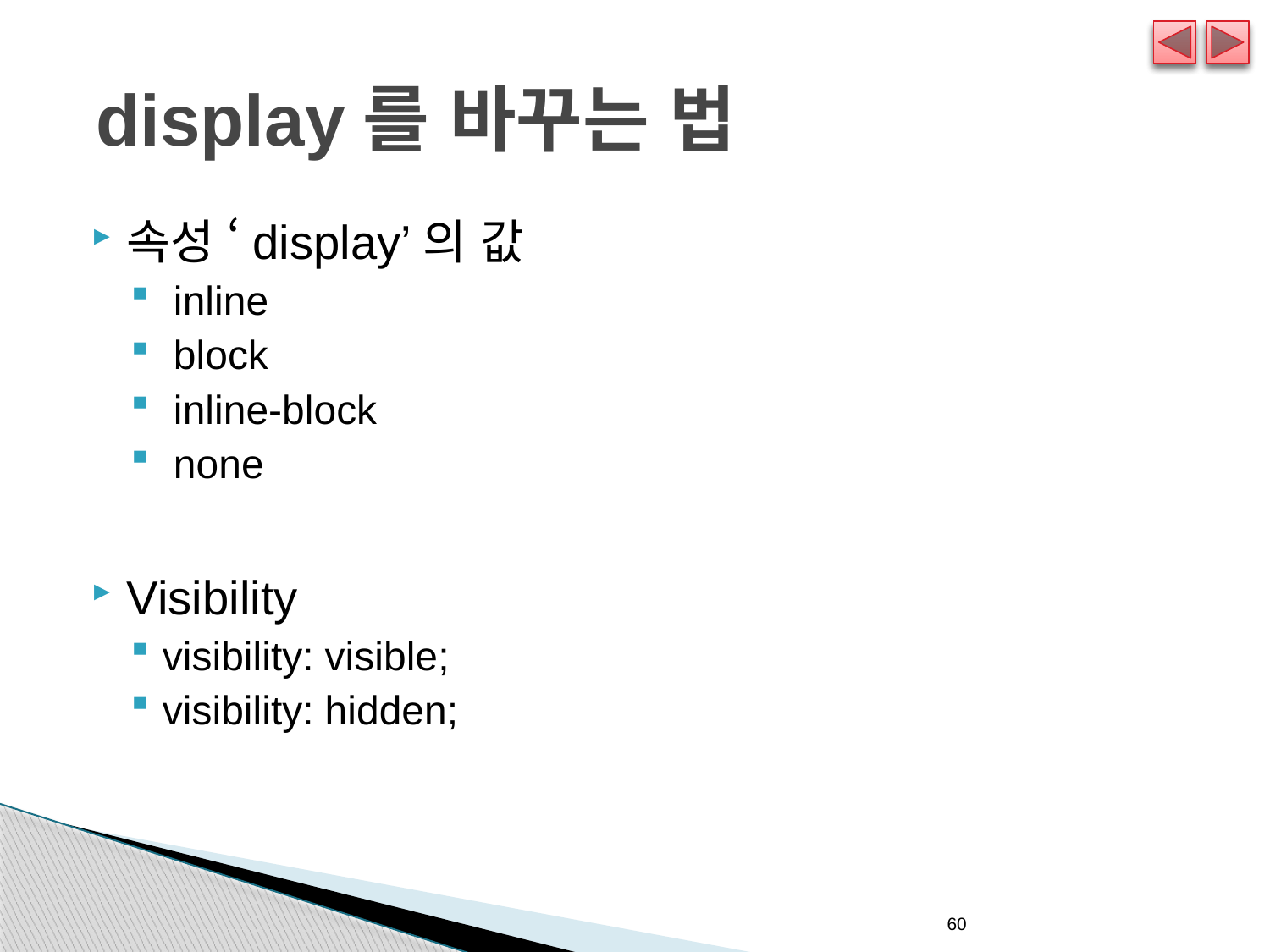

# display를 바꾸는 법
속성 ‘display’의 값
 inline
 block
 inline-block
 none

Visibility
visibility: visible;
visibility: hidden;

60